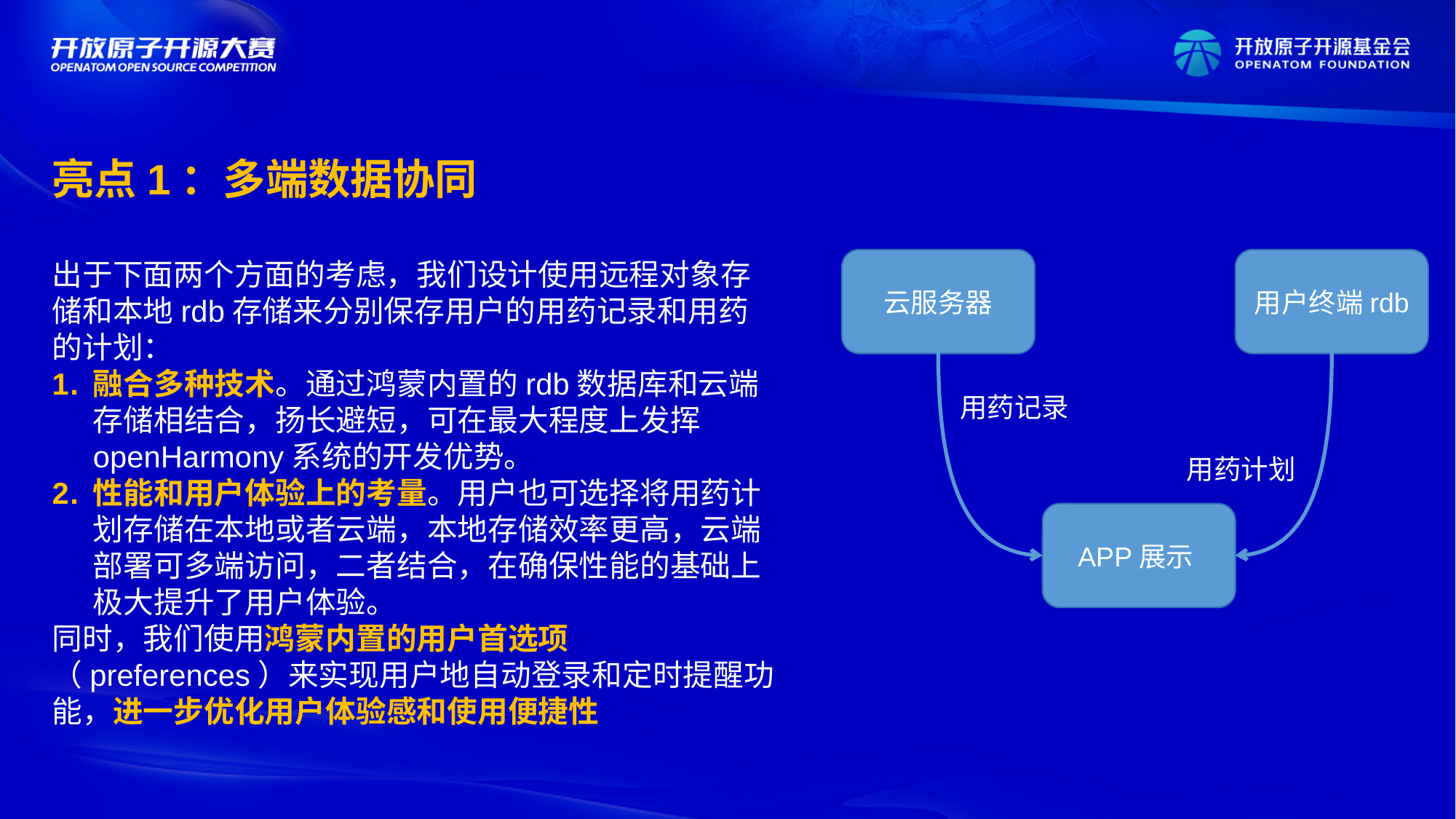

亮点1：多端数据协同
出于下面两个方面的考虑，我们设计使用远程对象存储和本地rdb存储来分别保存用户的用药记录和用药的计划：
融合多种技术。通过鸿蒙内置的rdb数据库和云端存储相结合，扬长避短，可在最大程度上发挥openHarmony系统的开发优势。
性能和用户体验上的考量。用户也可选择将用药计划存储在本地或者云端，本地存储效率更高，云端部署可多端访问，二者结合，在确保性能的基础上极大提升了用户体验。
同时，我们使用鸿蒙内置的用户首选项（preferences）来实现用户地自动登录和定时提醒功能，进一步优化用户体验感和使用便捷性
云服务器
用户终端rdb
用药记录
用药计划
APP展示